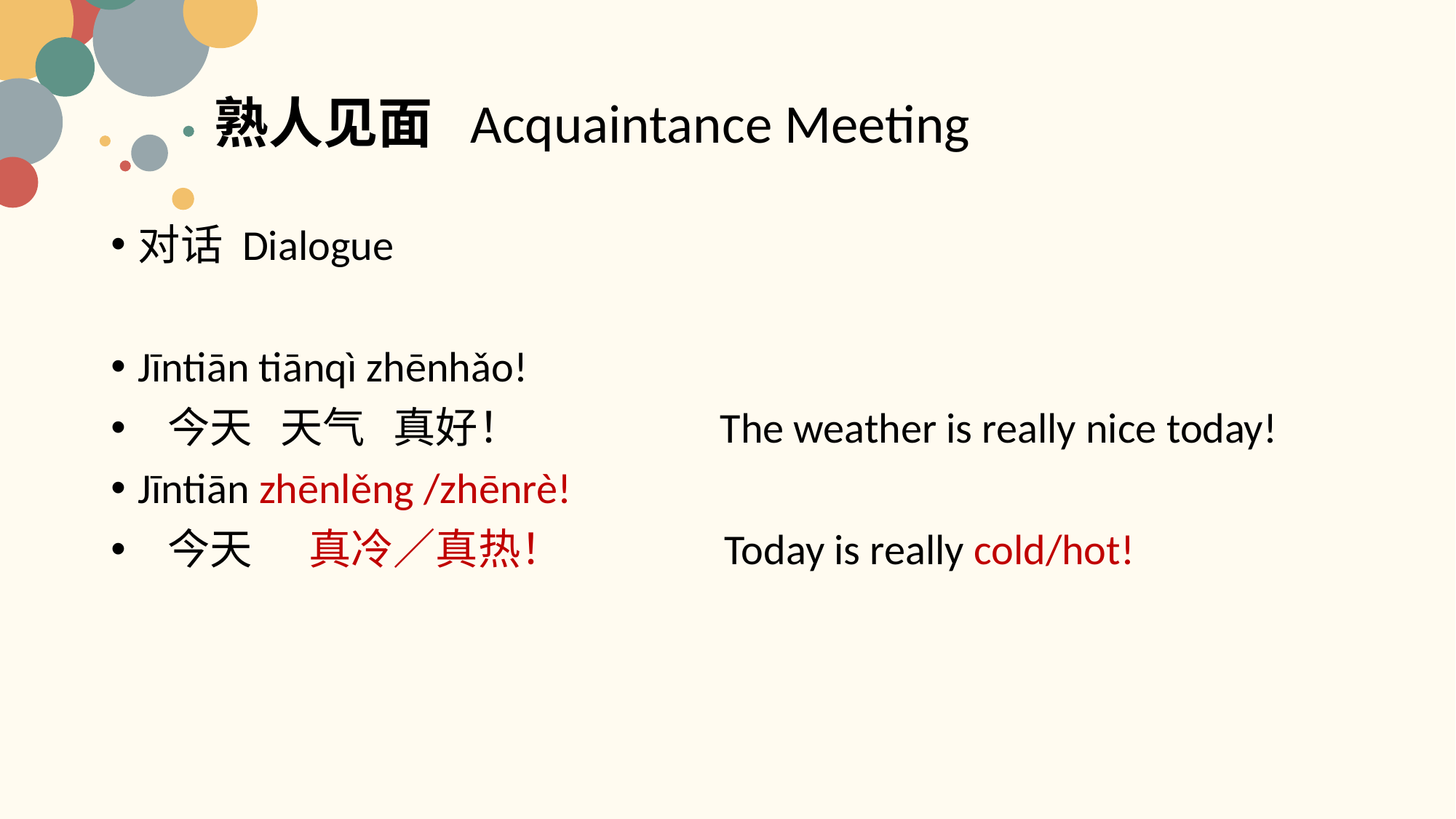

# 熟人见面  Acquaintance Meeting
对话 Dialogue

Jīntiān tiānqì zhēnhǎo!
  今天   天气   真好！                    The weather is really nice today!
Jīntiān zhēnlěng /zhēnrè!
  今天      真冷／真热！                Today is really cold/hot!